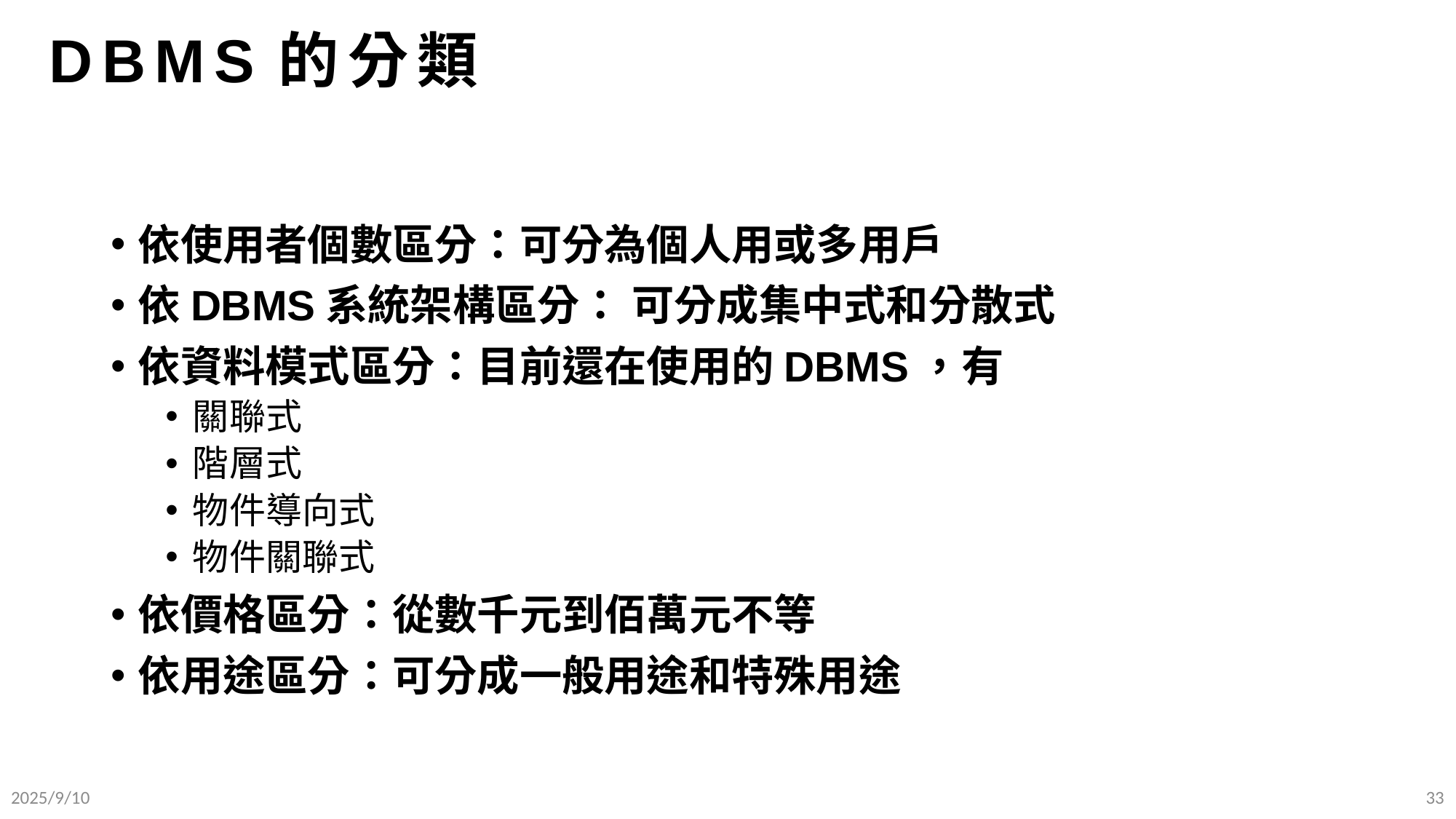

# DBMS的分類
依使用者個數區分：可分為個人用或多用戶
依DBMS系統架構區分： 可分成集中式和分散式
依資料模式區分：目前還在使用的DBMS，有
關聯式
階層式
物件導向式
物件關聯式
依價格區分：從數千元到佰萬元不等
依用途區分：可分成一般用途和特殊用途
2025/9/10
33